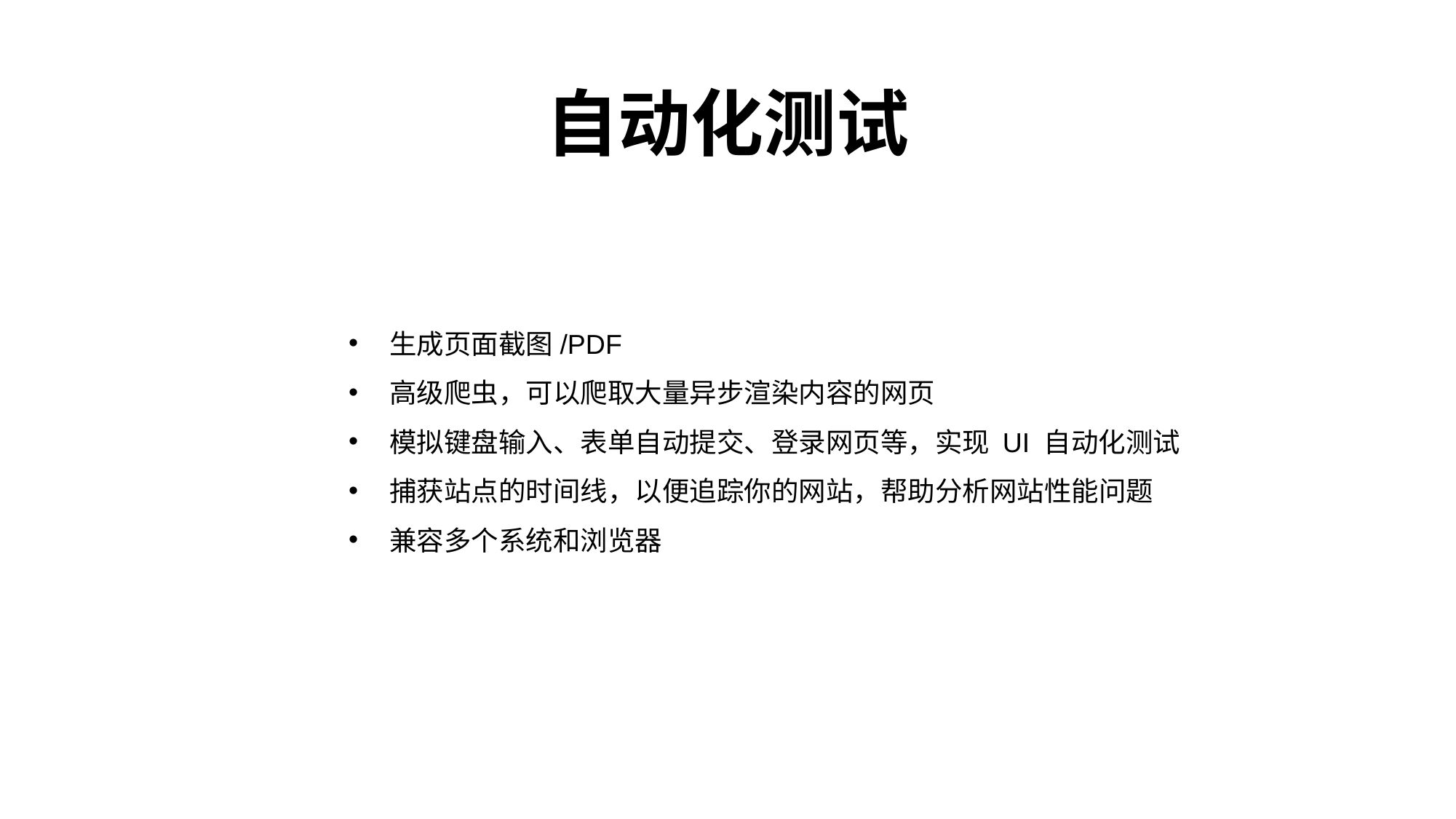

自动化测试
生成页面截图/PDF
高级爬虫，可以爬取大量异步渲染内容的网页
模拟键盘输入、表单自动提交、登录网页等，实现 UI 自动化测试
捕获站点的时间线，以便追踪你的网站，帮助分析网站性能问题
兼容多个系统和浏览器